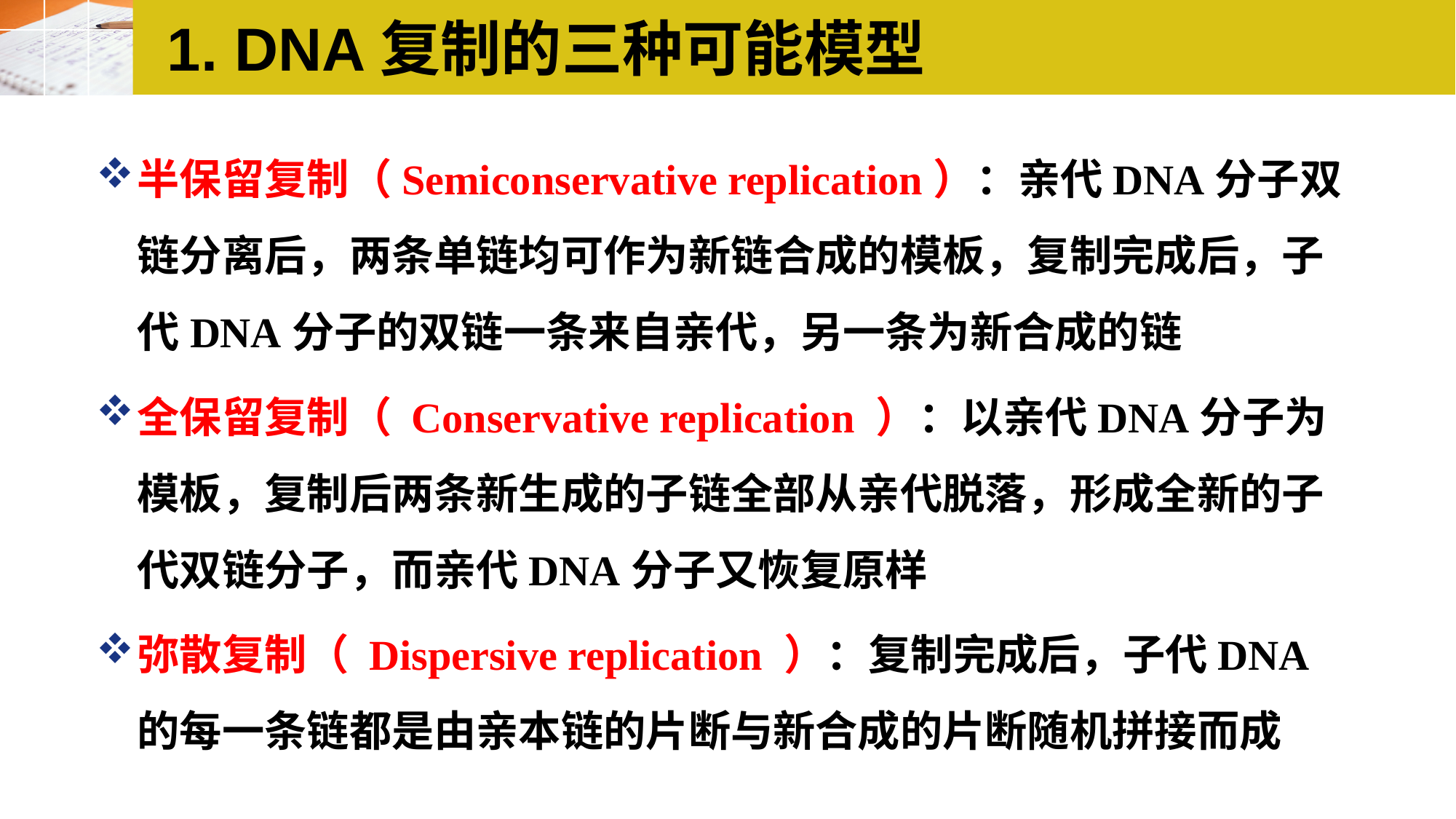

# 1. DNA复制的三种可能模型
半保留复制（Semiconservative replication）：亲代DNA分子双链分离后，两条单链均可作为新链合成的模板，复制完成后，子代DNA分子的双链一条来自亲代，另一条为新合成的链
全保留复制（ Conservative replication ）：以亲代DNA分子为模板，复制后两条新生成的子链全部从亲代脱落，形成全新的子代双链分子，而亲代DNA分子又恢复原样
弥散复制（ Dispersive replication ）：复制完成后，子代DNA的每一条链都是由亲本链的片断与新合成的片断随机拼接而成